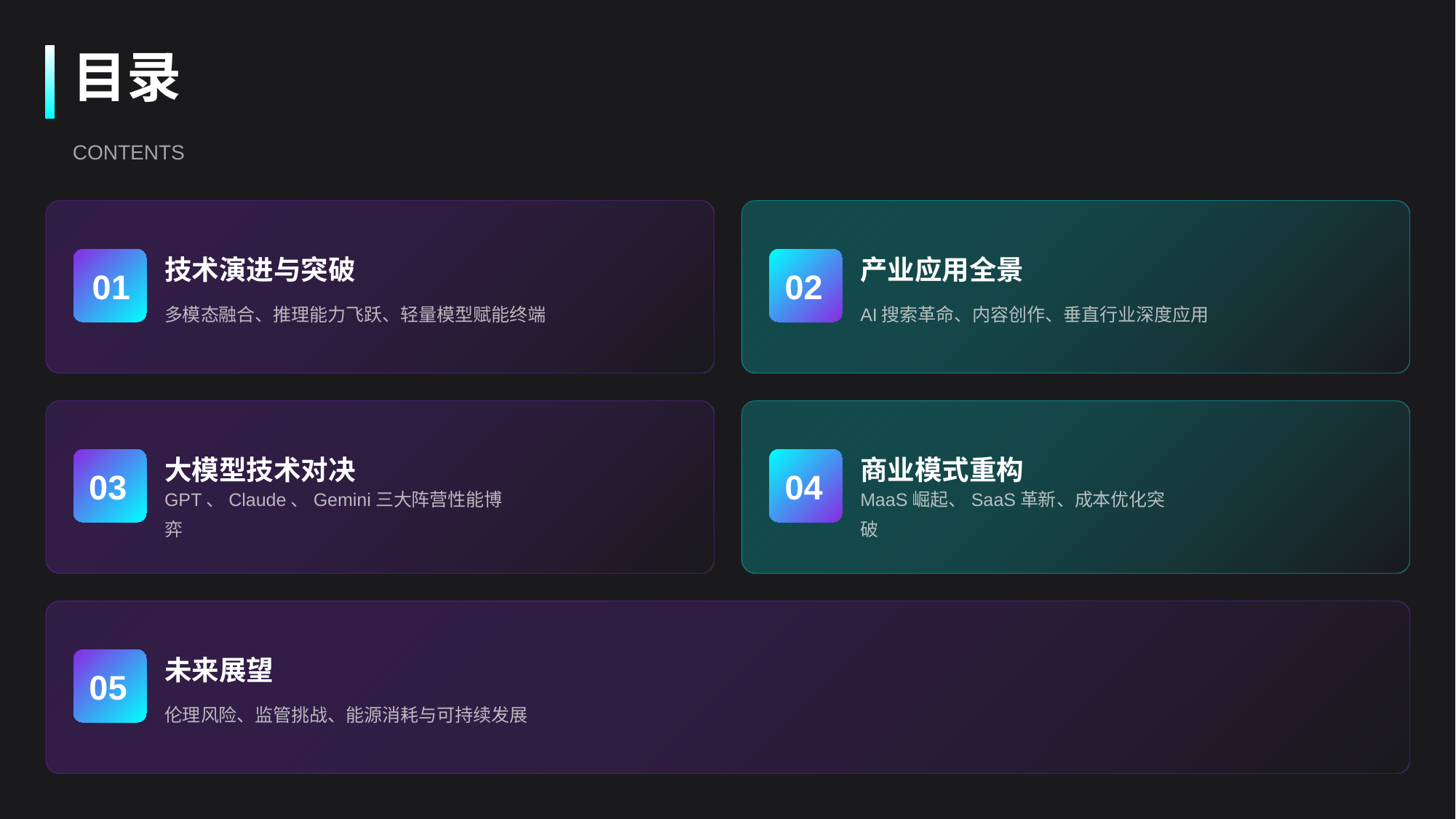

目录
CONTENTS

技术演进与突破

产业应用全景
01
02
多模态融合、推理能力飞跃、轻量模型赋能终端
AI搜索革命、内容创作、垂直行业深度应用

大模型技术对决

商业模式重构
03
04
GPT、Claude、Gemini三大阵营性能博弈
MaaS崛起、SaaS革新、成本优化突破

未来展望
05
伦理风险、监管挑战、能源消耗与可持续发展